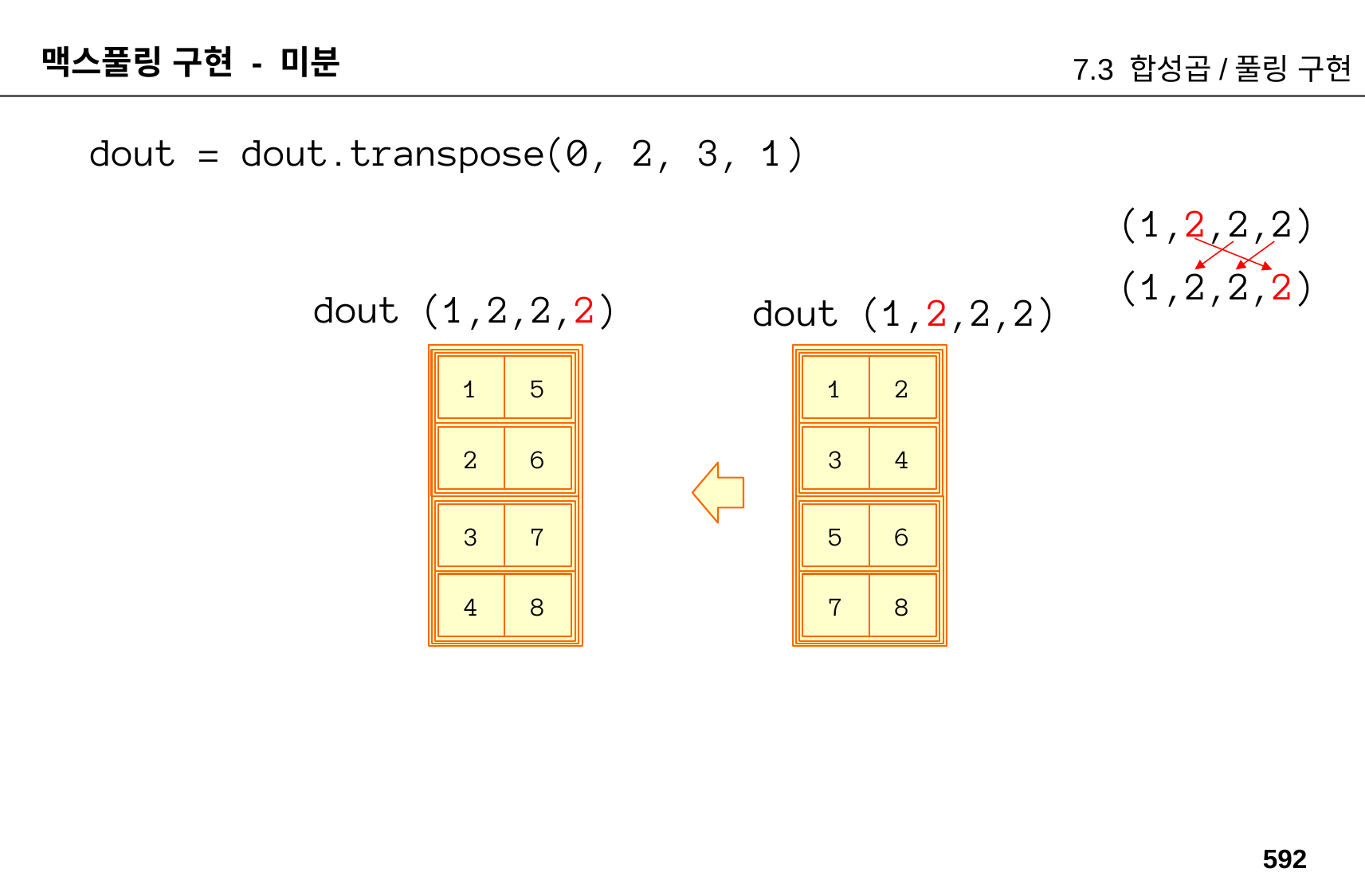

맥스풀링 구현 - 미분
7.3 합성곱/풀링 구현
dout = dout.transpose(0, 2, 3, 1)
(1,2,2,2)
(1,2,2,2)
dout (1,2,2,2)
dout (1,2,2,2)

1
5
1
2

2
6
3
4

3
7
5
6

4
8
7
8